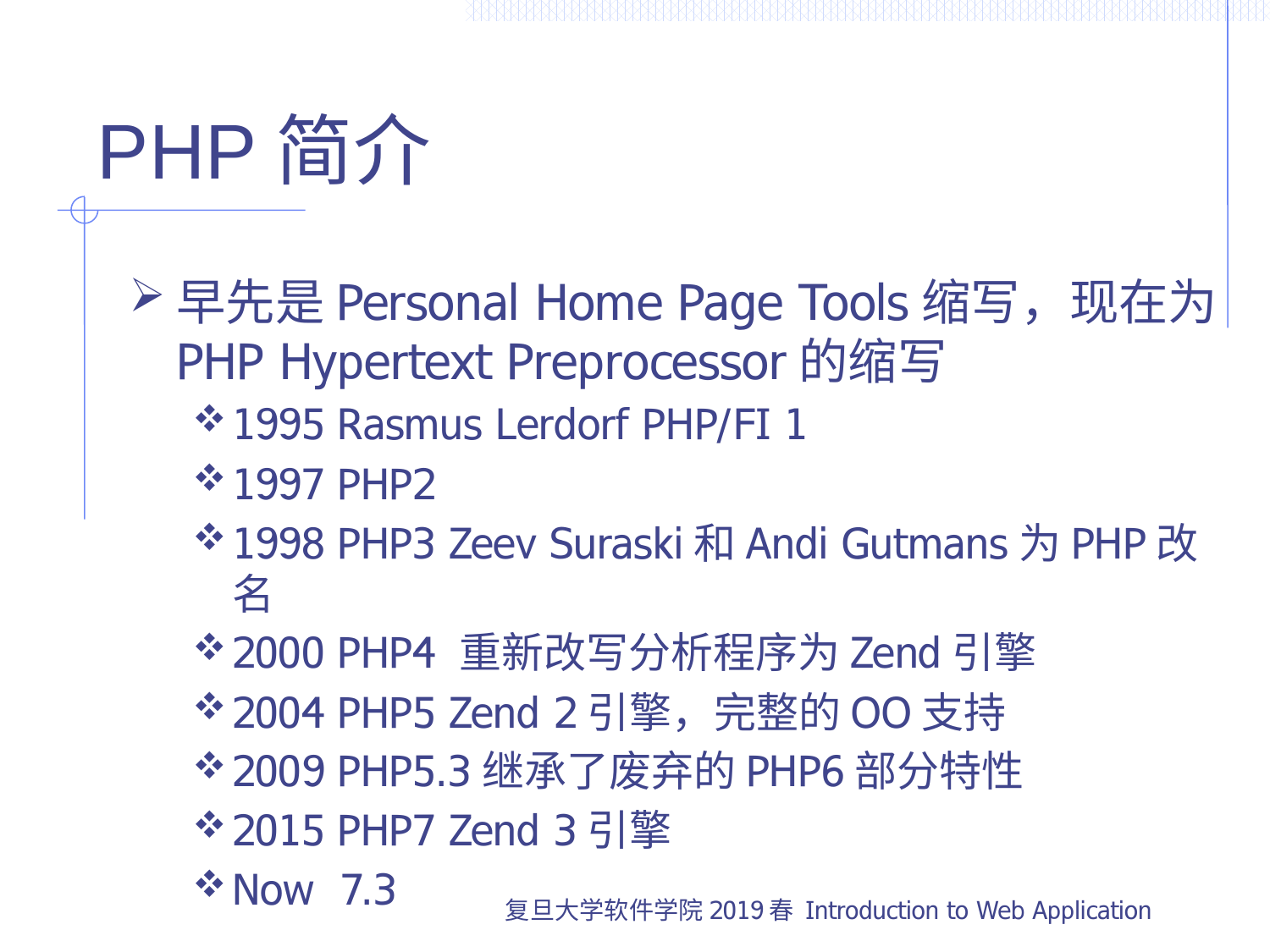

# PHP简介
早先是Personal Home Page Tools缩写，现在为PHP Hypertext Preprocessor的缩写
1995 Rasmus Lerdorf PHP/FI 1
1997 PHP2
1998 PHP3 Zeev Suraski和Andi Gutmans为PHP改名
2000 PHP4 重新改写分析程序为Zend引擎
2004 PHP5 Zend 2引擎，完整的OO支持
2009 PHP5.3继承了废弃的PHP6部分特性
2015 PHP7 Zend 3引擎
Now  7.3